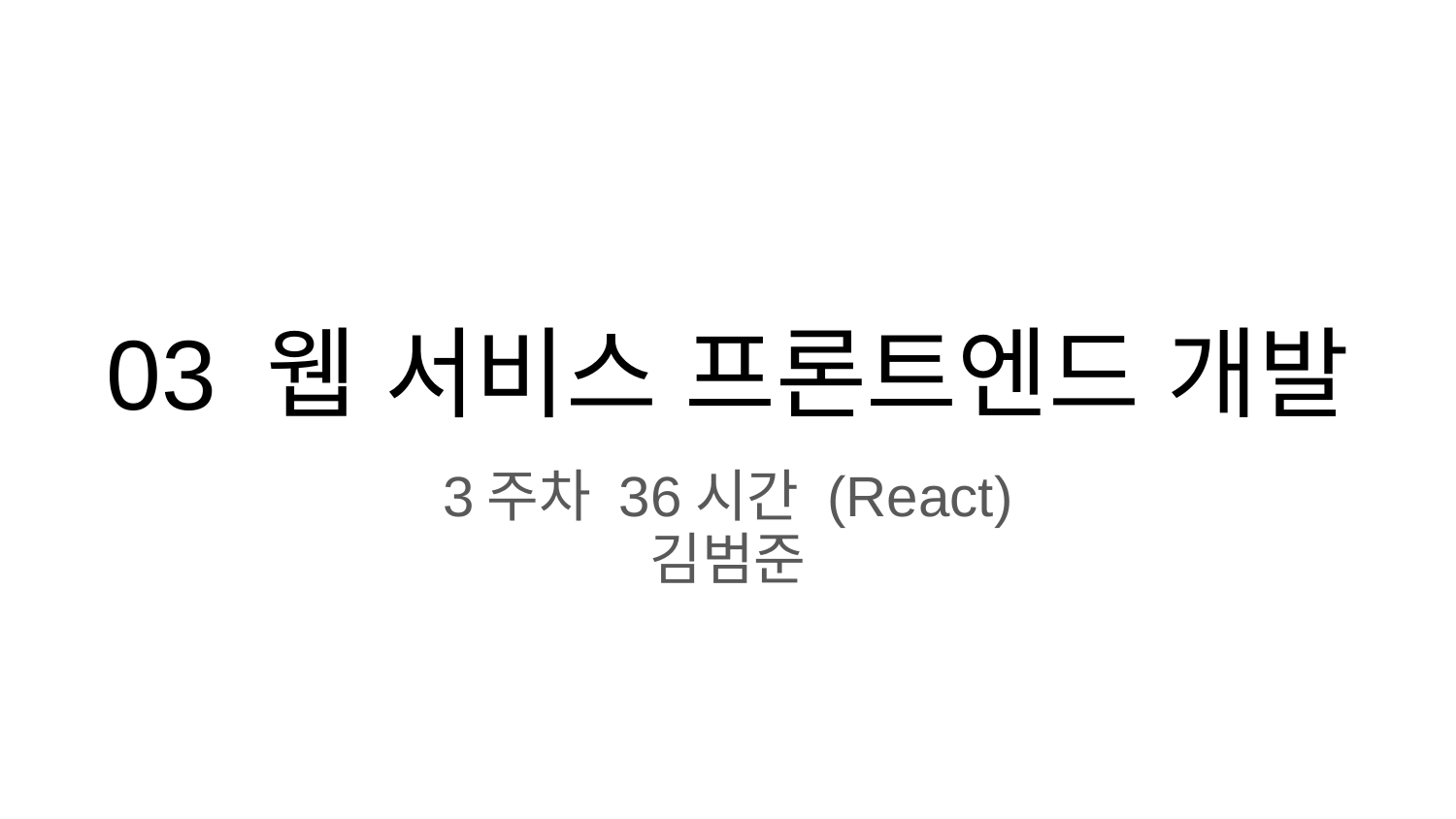

# 03 웹 서비스 프론트엔드 개발
3주차 36시간 (React)
김범준